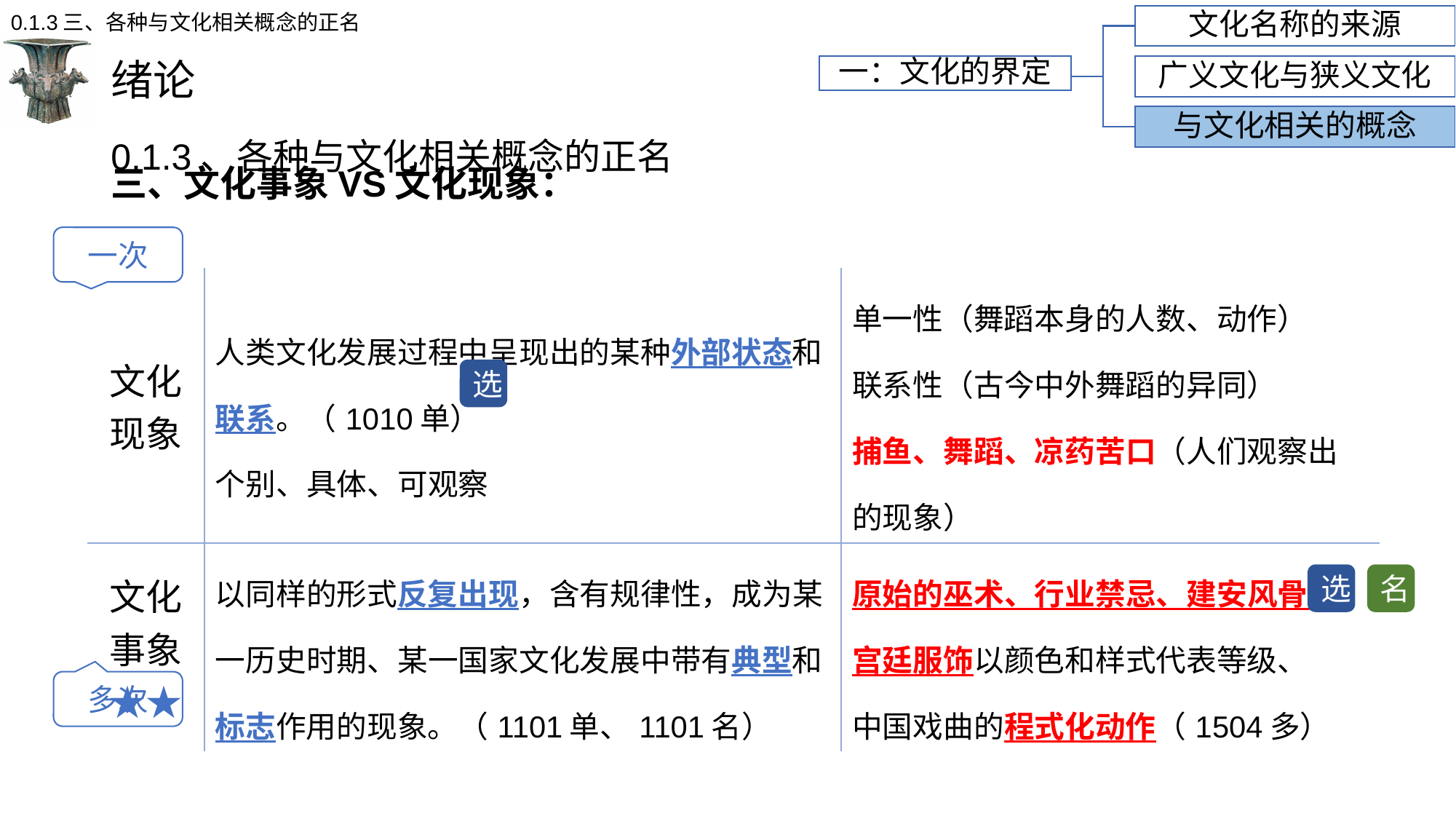

0.1.3三、各种与文化相关概念的正名
文化名称的来源

# 绪论
一：文化的界定
广义文化与狭义文化

三、文化事象VS文化现象：

与文化相关的概念
0.1.3、各种与文化相关概念的正名
一次
| 文化 现象 | 人类文化发展过程中呈现出的某种外部状态和联系。（1010单） 个别、具体、可观察 | 单一性（舞蹈本身的人数、动作） 联系性（古今中外舞蹈的异同） 捕鱼、舞蹈、凉药苦口（人们观察出的现象） |
| --- | --- | --- |
| 文化 事象★★ | 以同样的形式反复出现，含有规律性，成为某一历史时期、某一国家文化发展中带有典型和标志作用的现象。（1101单、1101名） | 原始的巫术、行业禁忌、建安风骨、 宫廷服饰以颜色和样式代表等级、 中国戏曲的程式化动作（1504多） |
选
名
选
多次
53